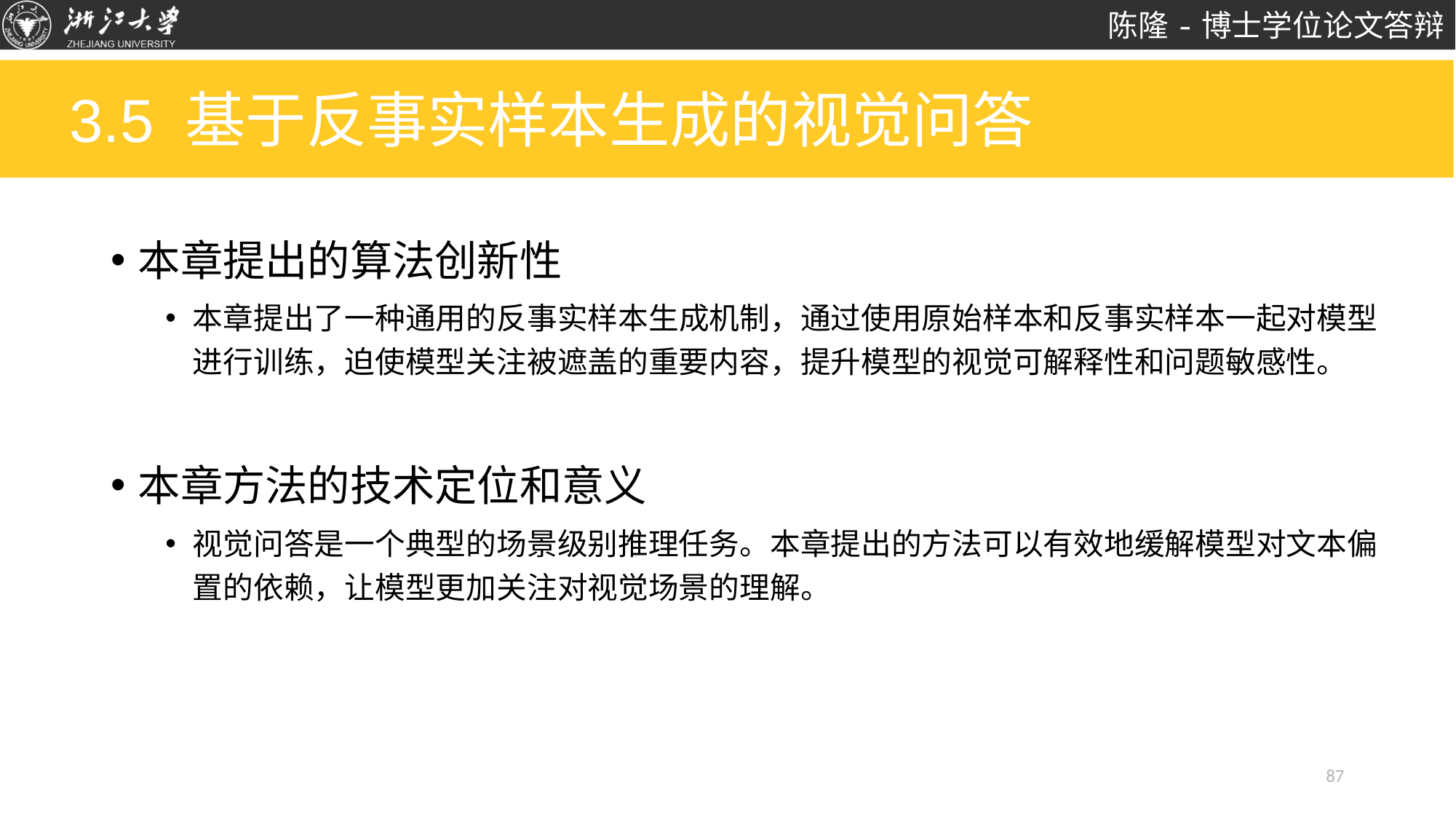

# 3.5 基于反事实样本生成的视觉问答
本章提出的算法创新性
本章提出了一种通用的反事实样本生成机制，通过使用原始样本和反事实样本一起对模型进行训练，迫使模型关注被遮盖的重要内容，提升模型的视觉可解释性和问题敏感性。

本章方法的技术定位和意义
视觉问答是一个典型的场景级别推理任务。本章提出的方法可以有效地缓解模型对文本偏置的依赖，让模型更加关注对视觉场景的理解。
87